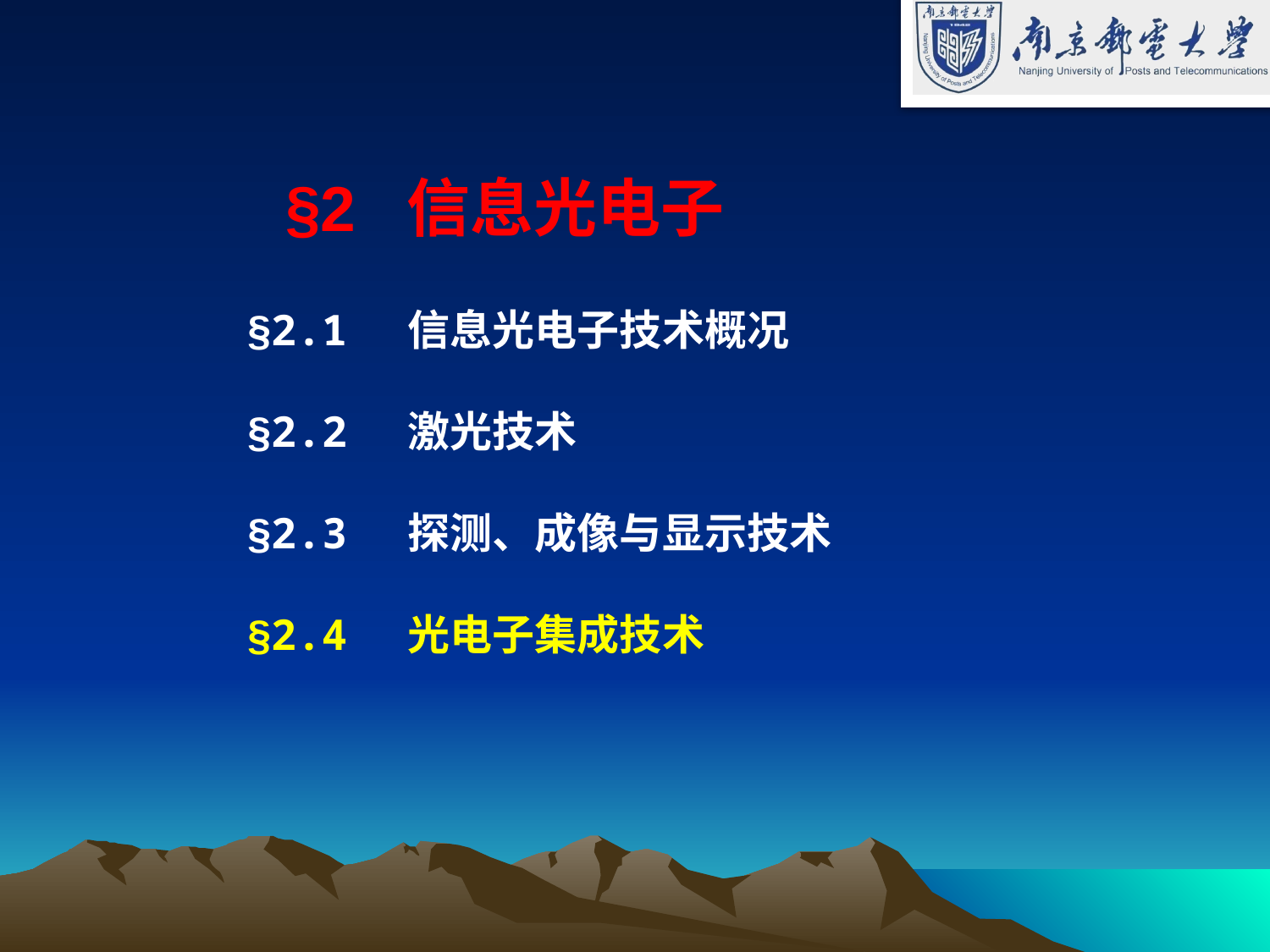

§2  信息光电子

§2.1  信息光电子技术概况

§2.2  激光技术

§2.3  探测、成像与显示技术

§2.4  光电子集成技术

2